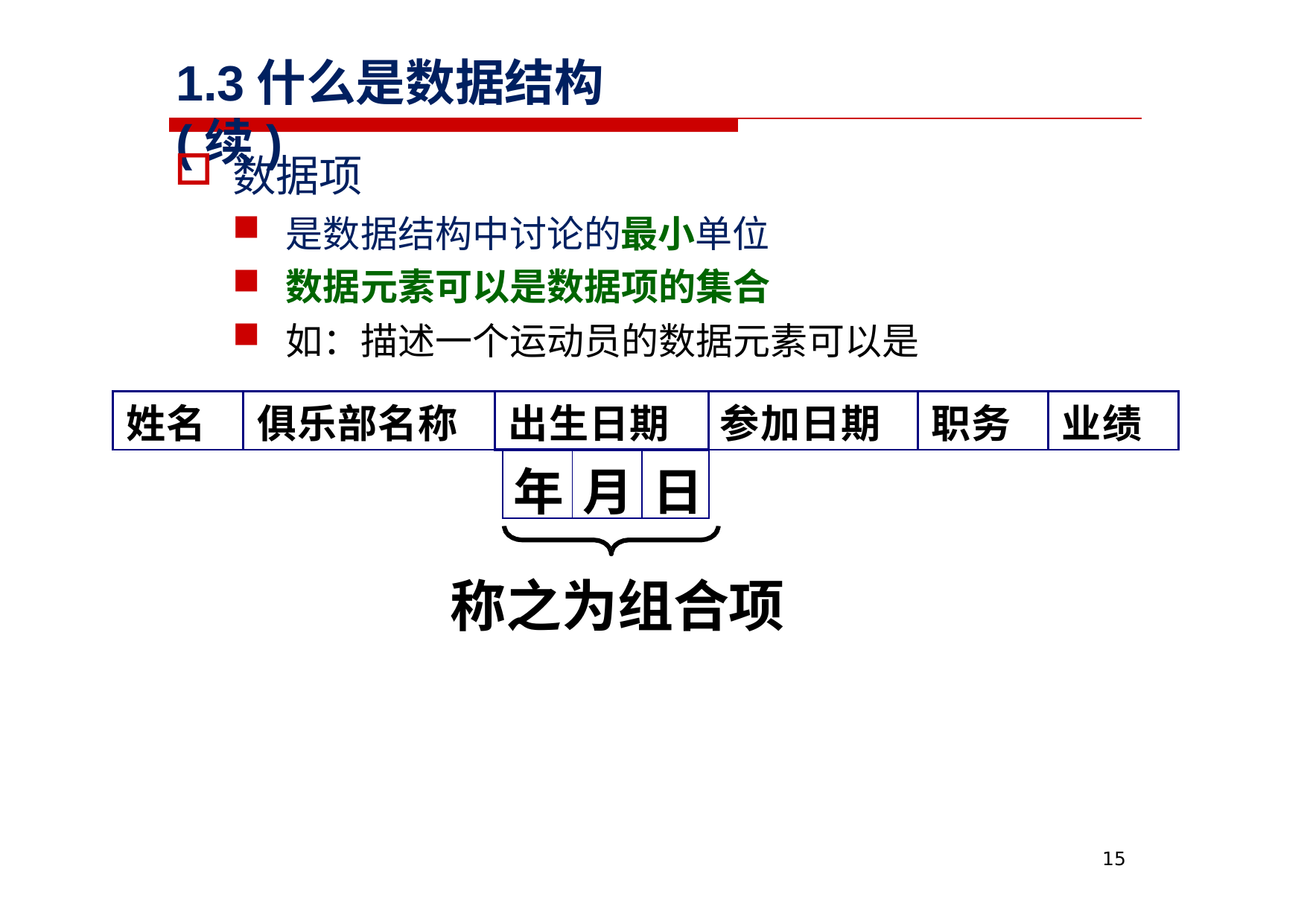

# 1.3什么是数据结构(续)
数据项
是数据结构中讨论的最小单位
数据元素可以是数据项的集合
如：描述一个运动员的数据元素可以是
| 姓名 | 俱乐部名称 | 出生日期 |  |  |  | 参加日期 | 职务 | 业绩 |
| --- | --- | --- | --- | --- | --- | --- | --- | --- |
|  |  |  | 年 | 月 | 日 |  |  |  |

称之为组合项
15